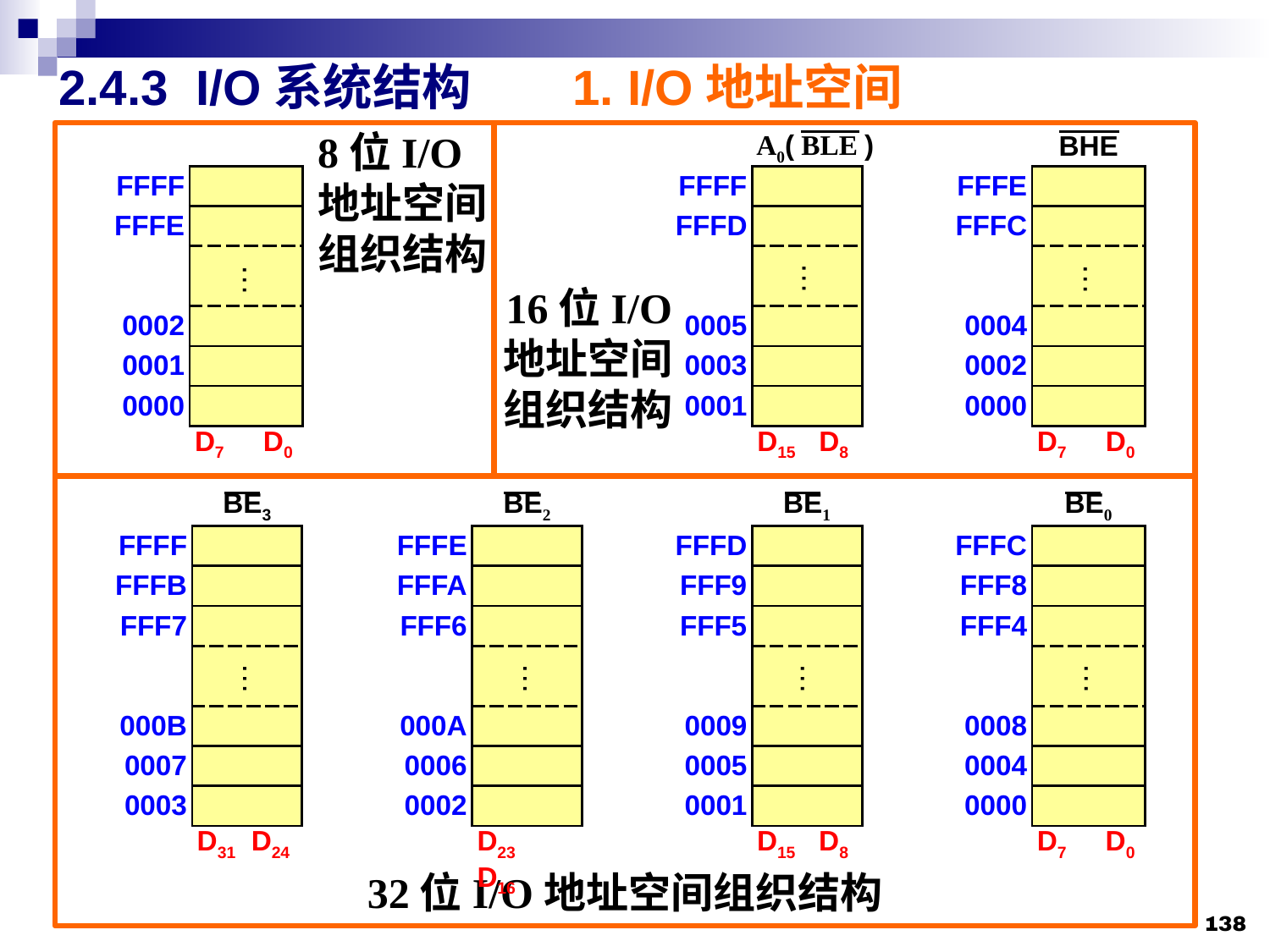

# 2.4.3  I/O系统结构        1. I/O地址空间
8位I/O
地址空间
组织结构
A0( BLE )
|  |  |  | BHE |
| --- | --- | --- | --- |
| FFFF |  | FFFE |  |
| FFFD |  | FFFC |  |
|  |  |  |  |
| 0005 |  | 0004 |  |
| 0003 |  | 0002 |  |
| 0001 |  | 0000 |  |
|  | D15 D8 |  | D7 D0 |
…
…

| FFFF |  |
| --- | --- |
| FFFE |  |
|  |  |
| 0002 |  |
| 0001 |  |
| 0000 |  |
|  | D7 D0 |
…
16位I/O
地址空间
组织结构
|  | BE3 |  | BE2 |  | BE1 |  | BE0 |
| --- | --- | --- | --- | --- | --- | --- | --- |
| FFFF |  | FFFE |  | FFFD |  | FFFC |  |
| FFFB |  | FFFA |  | FFF9 |  | FFF8 |  |
| FFF7 |  | FFF6 |  | FFF5 |  | FFF4 |  |
|  |  |  |  |  |  |  |  |
| 000B |  | 000A |  | 0009 |  | 0008 |  |
| 0007 |  | 0006 |  | 0005 |  | 0004 |  |
| 0003 |  | 0002 |  | 0001 |  | 0000 |  |
|  | D31 D24 |  | D23 D16 |  | D15 D8 |  | D7 D0 |
…
…
…
…
32位I/O地址空间组织结构
138